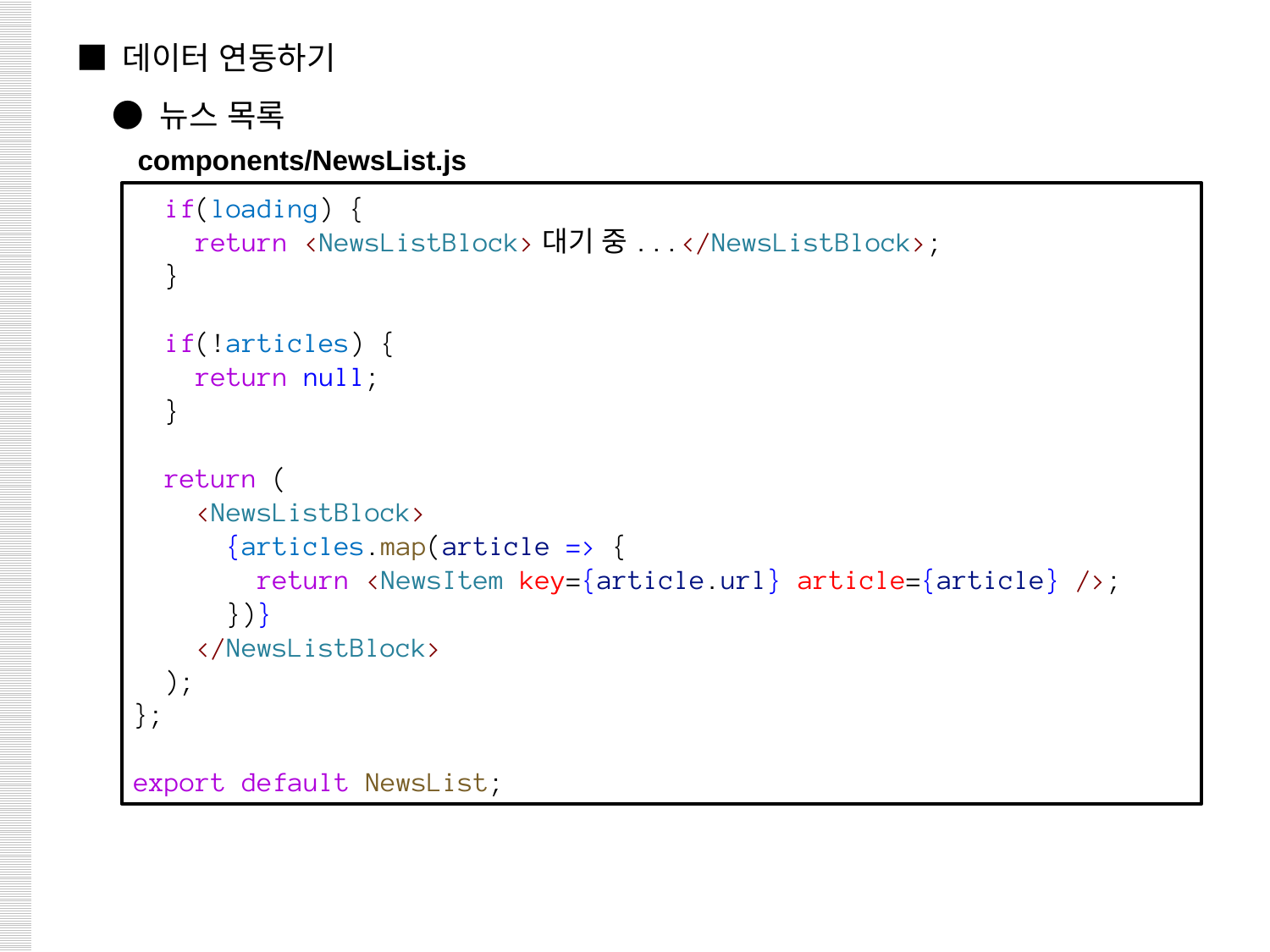

■ 데이터 연동하기
    ● 뉴스 목록
components/NewsList.js
  if(loading) {
    return <NewsListBlock>대기 중...</NewsListBlock>;
  }
  if(!articles) {
    return null;
  }

  return (
    <NewsListBlock>
      {articles.map(article => {
        return <NewsItem key={article.url} article={article} />;
      })}
    </NewsListBlock>
  );
};
export default NewsList;